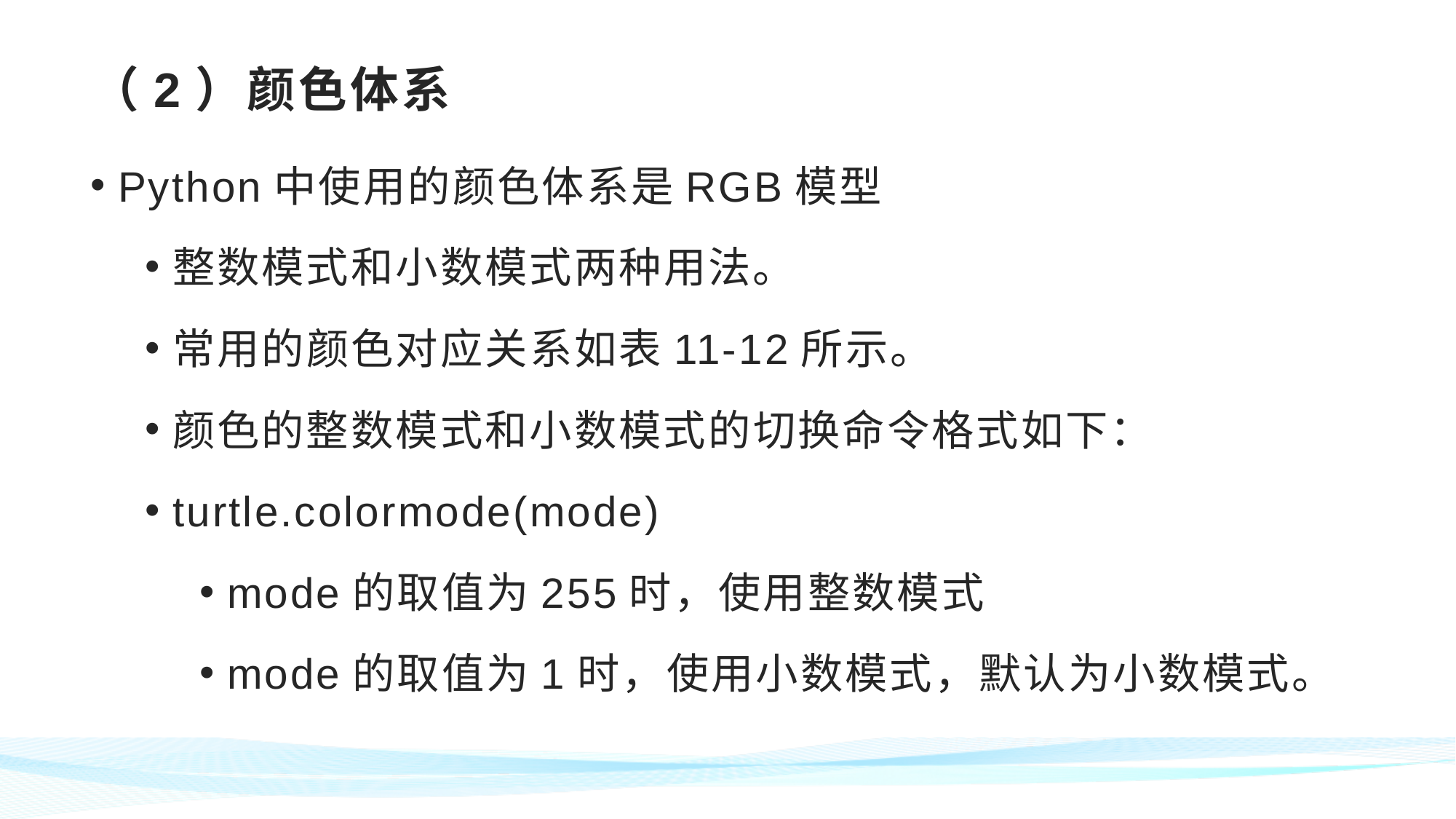

# （2）颜色体系
Python中使用的颜色体系是RGB模型
整数模式和小数模式两种用法。
常用的颜色对应关系如表11-12所示。
颜色的整数模式和小数模式的切换命令格式如下：
turtle.colormode(mode)
mode的取值为255时，使用整数模式
mode的取值为1时，使用小数模式，默认为小数模式。